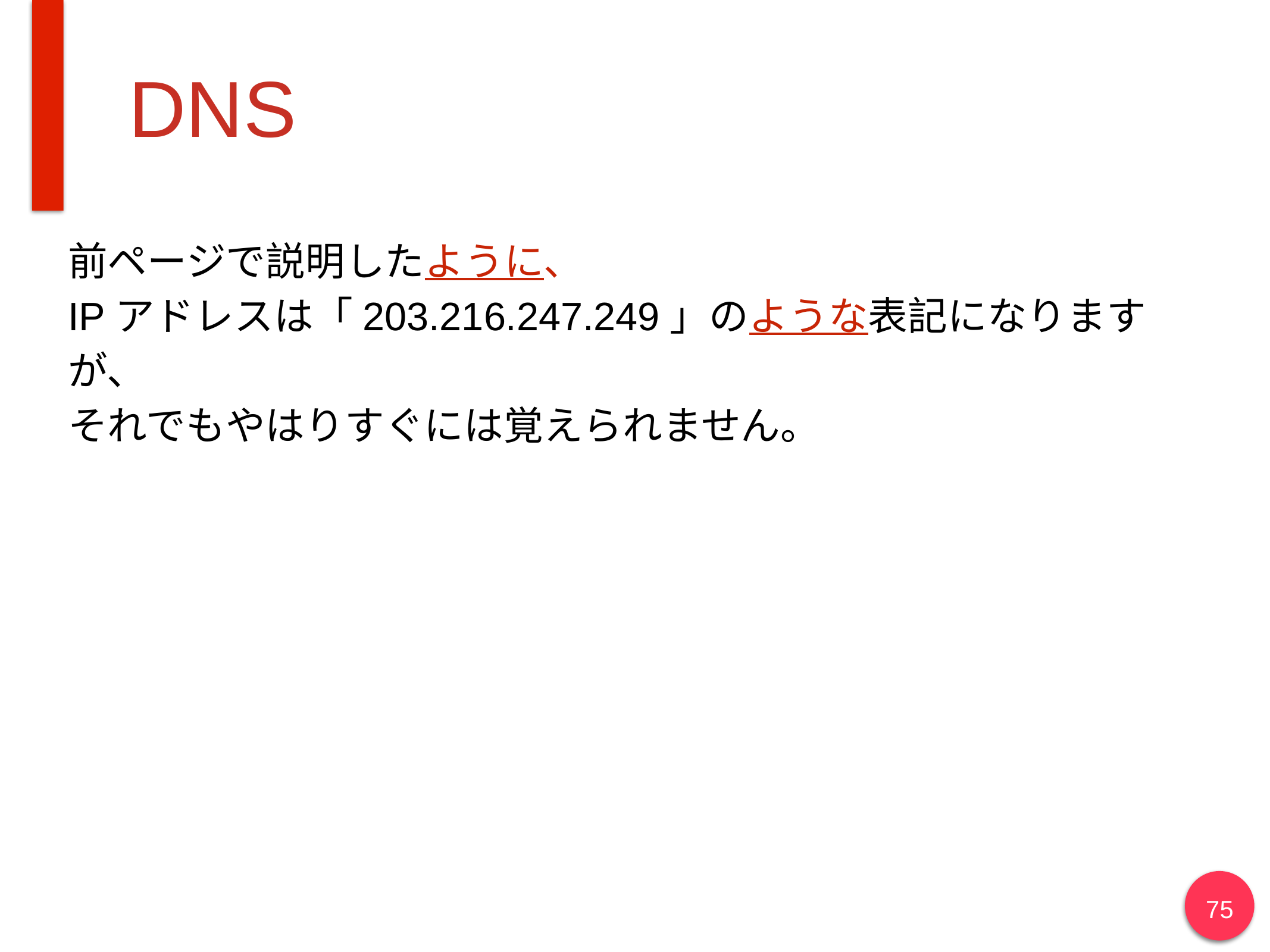

# DNS
前ページで説明したように、
IPアドレスは「203.216.247.249」のような表記になりますが、
それでもやはりすぐには覚えられません。
75